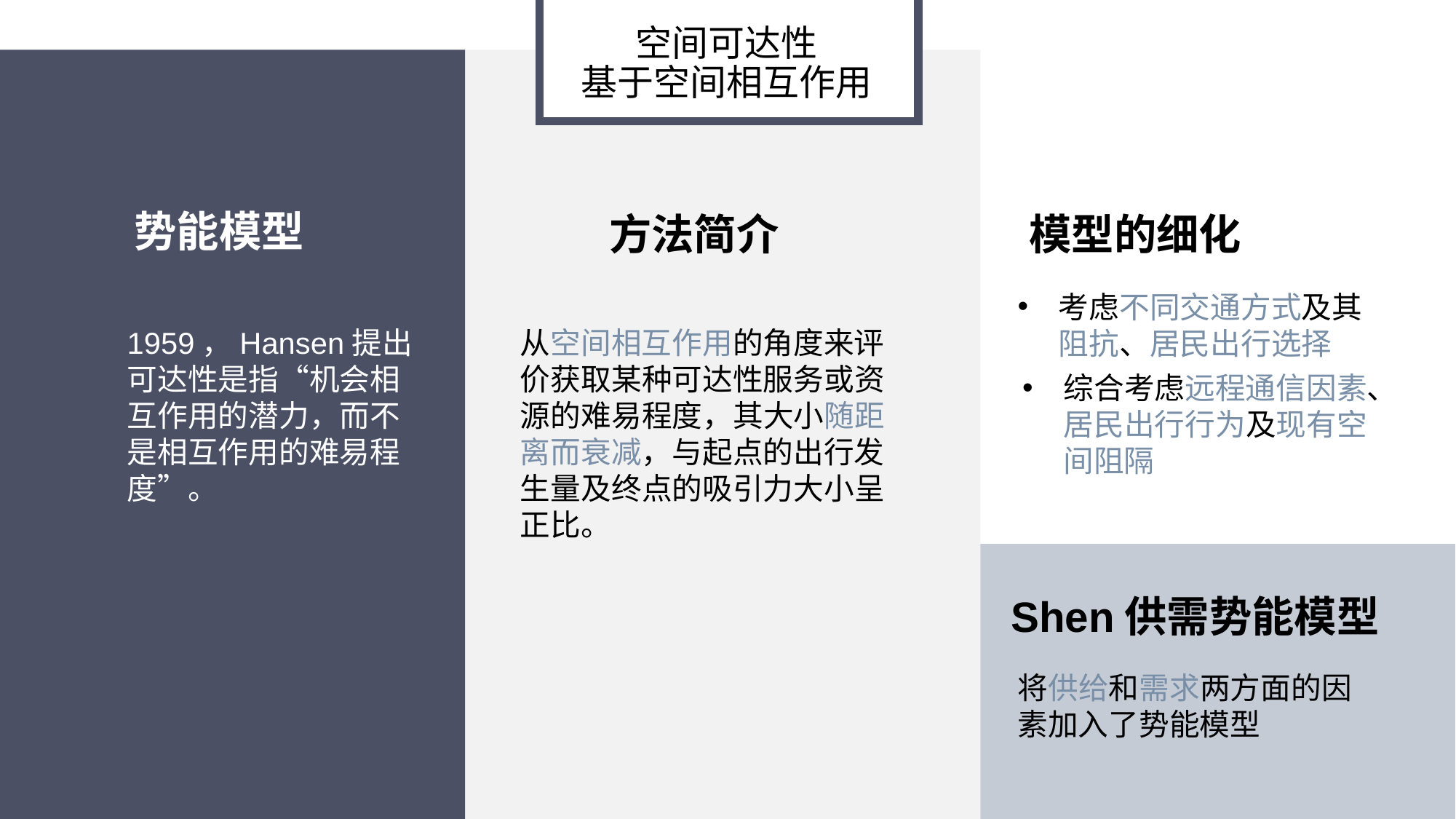

空间可达性
基于空间相互作用

势能模型
1959，Hansen提出可达性是指“机会相互作用的潜力，而不是相互作用的难易程度”。
方法简介
从空间相互作用的角度来评价获取某种可达性服务或资源的难易程度，其大小随距离而衰减，与起点的出行发生量及终点的吸引力大小呈正比。
模型的细化
考虑不同交通方式及其阻抗、居民出行选择

综合考虑远程通信因素、居民出行行为及现有空间阻隔

Shen供需势能模型
将供给和需求两方面的因素加入了势能模型